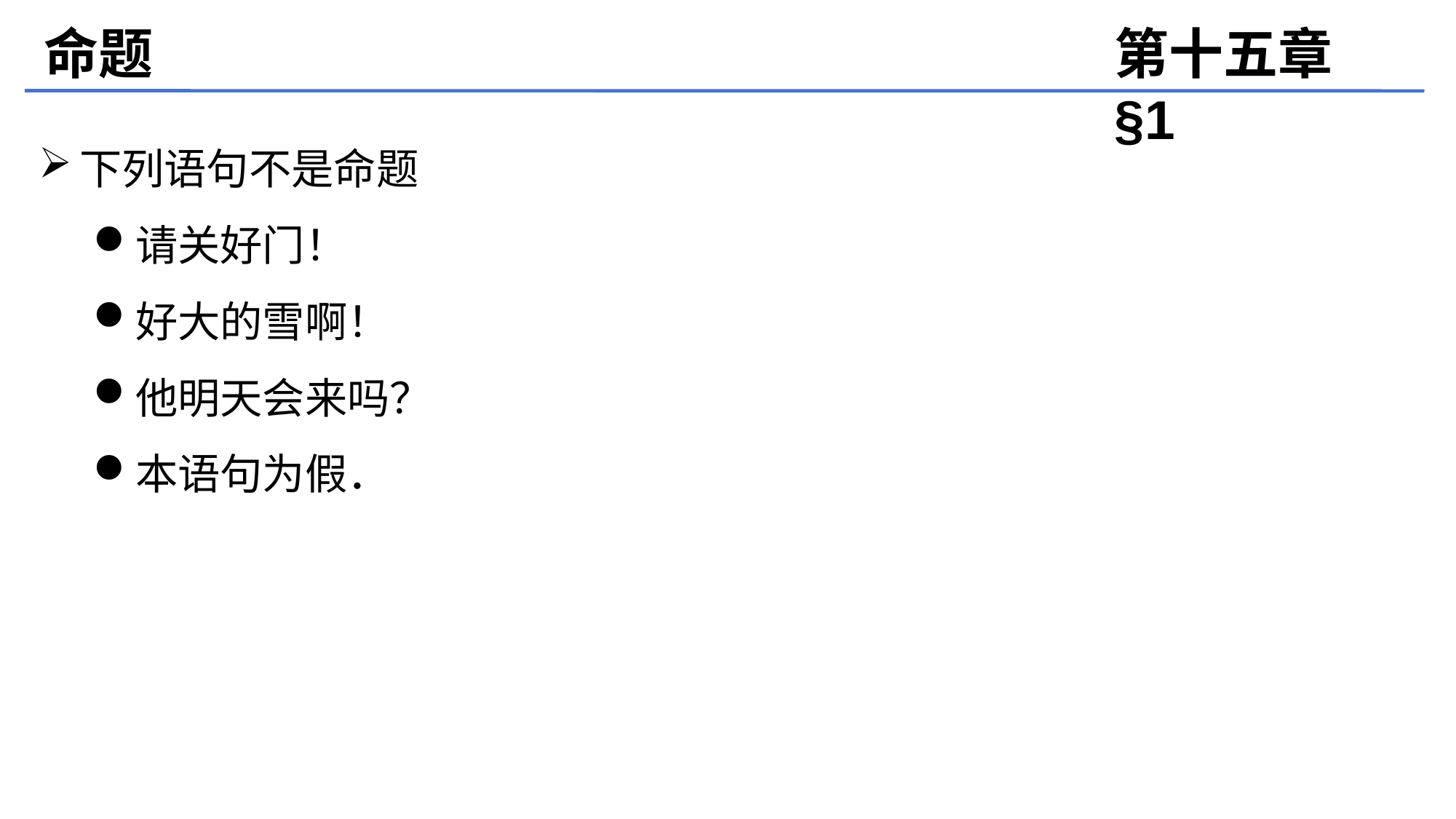

命题
第十五章 §1
下列语句不是命题
请关好门！
好大的雪啊！
他明天会来吗？
本语句为假．